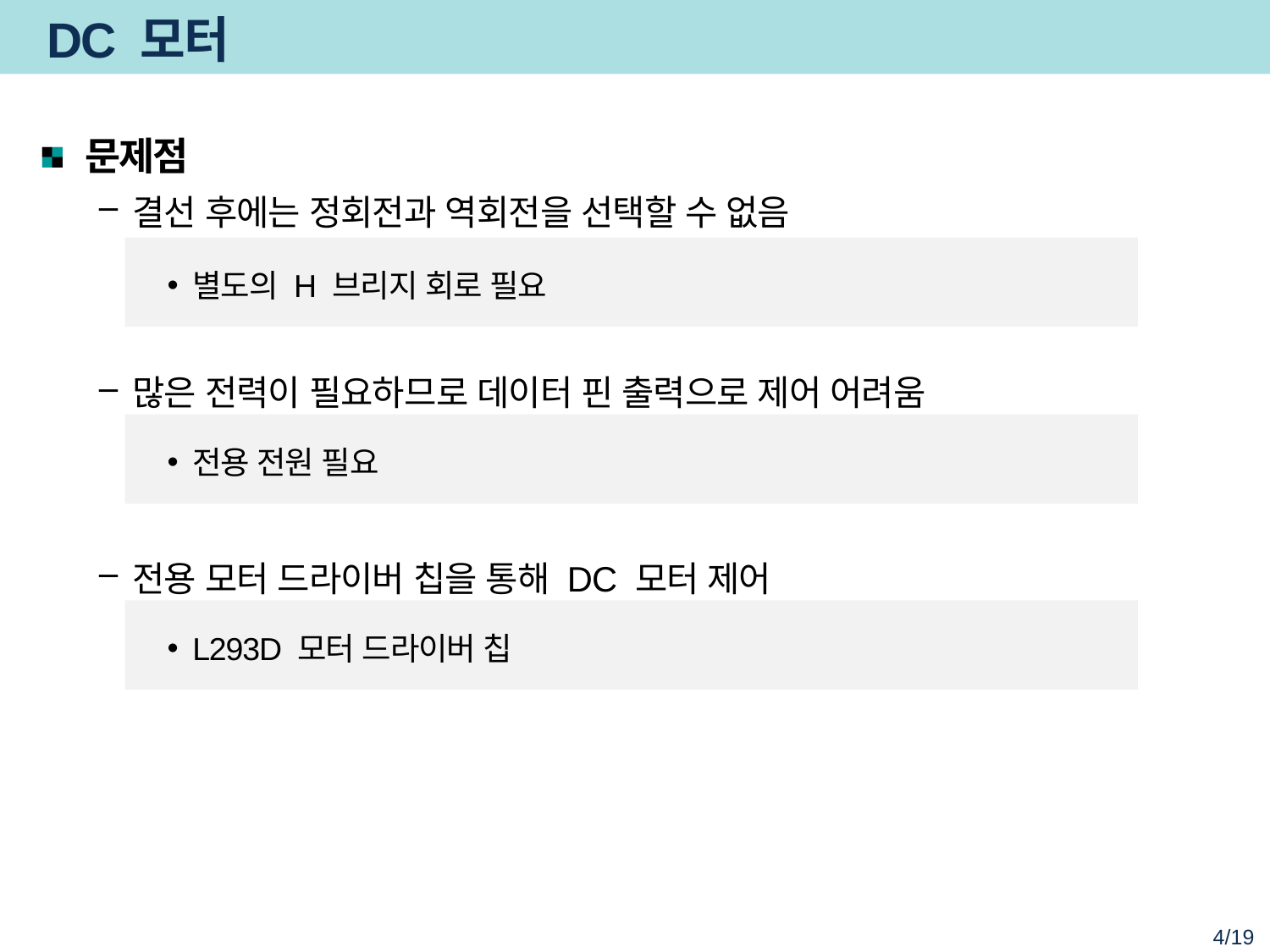

# DC 모터
문제점
결선 후에는 정회전과 역회전을 선택할 수 없음

별도의 H 브리지 회로 필요
많은 전력이 필요하므로 데이터 핀 출력으로 제어 어려움

전용 전원 필요
전용 모터 드라이버 칩을 통해 DC 모터 제어

L293D 모터 드라이버 칩